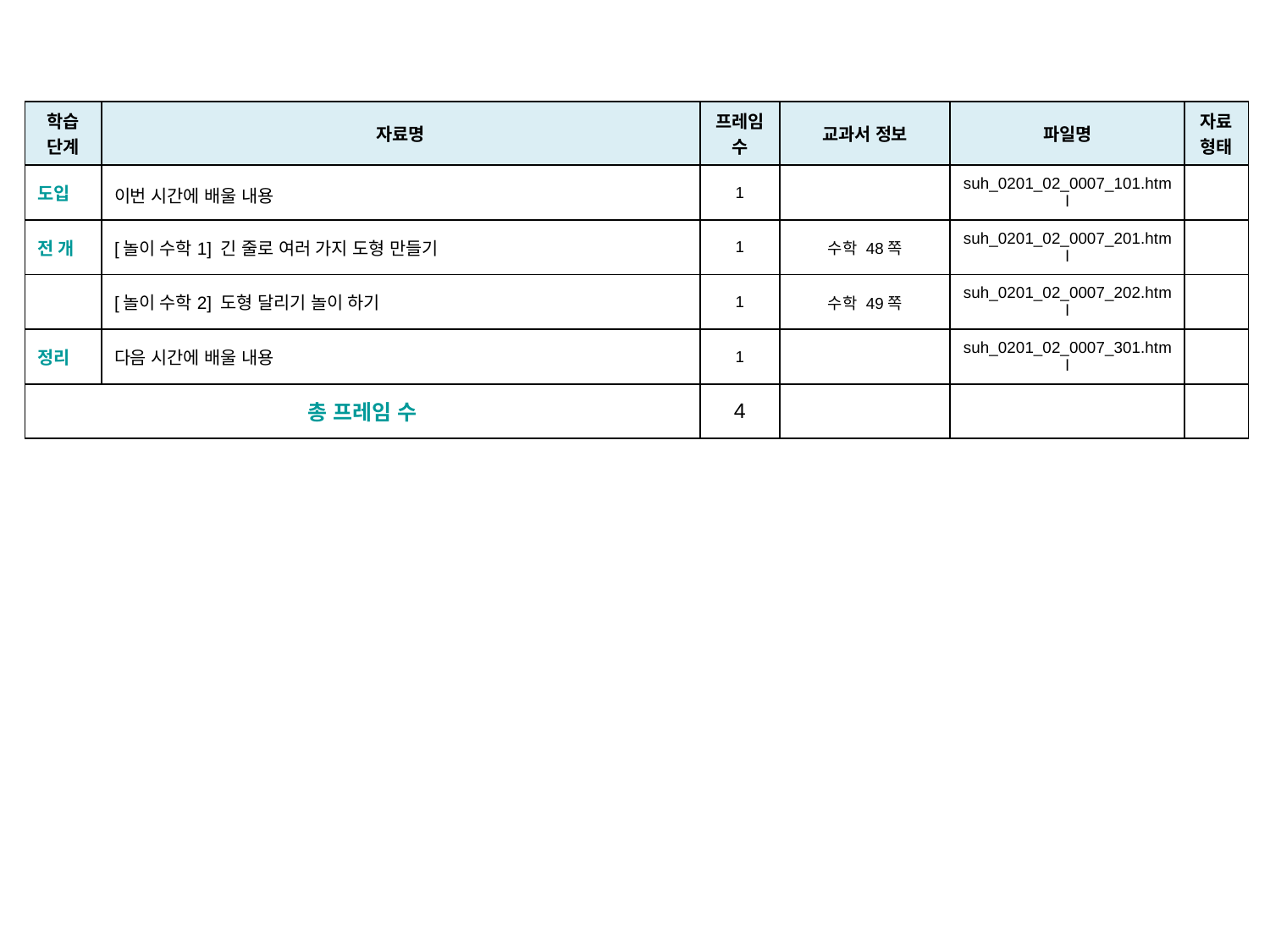

| 학습 단계 | 자료명 | 프레임 수 | 교과서 정보 | 파일명 | 자료 형태 |
| --- | --- | --- | --- | --- | --- |
| 도입 | 이번 시간에 배울 내용 | 1 |  | suh\_0201\_02\_0007\_101.html |  |
| 전 개 | [놀이 수학1] 긴 줄로 여러 가지 도형 만들기 | 1 | 수학 48쪽 | suh\_0201\_02\_0007\_201.html |  |
|  | [놀이 수학2] 도형 달리기 놀이 하기 | 1 | 수학 49쪽 | suh\_0201\_02\_0007\_202.html |  |
| 정리 | 다음 시간에 배울 내용 | 1 |  | suh\_0201\_02\_0007\_301.html |  |
| 총 프레임 수 |  | 4 |  |  |  |